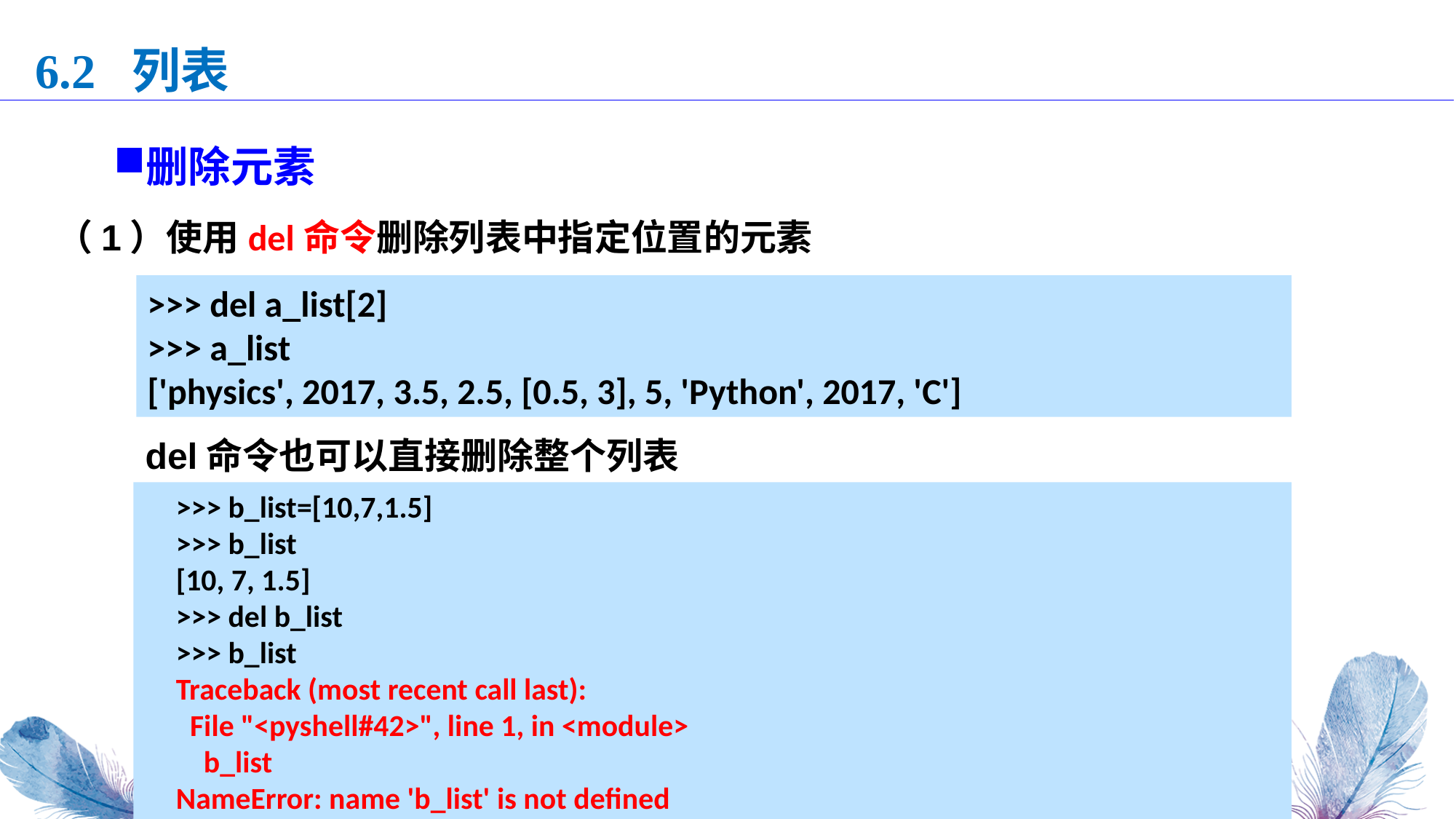

6.2  列表
删除元素
（1）使用del命令删除列表中指定位置的元素
>>> del a_list[2]
>>> a_list
['physics', 2017, 3.5, 2.5, [0.5, 3], 5, 'Python', 2017, 'C']
del命令也可以直接删除整个列表
>>> b_list=[10,7,1.5]
>>> b_list
[10, 7, 1.5]
>>> del b_list
>>> b_list
Traceback (most recent call last):
  File "<pyshell#42>", line 1, in <module>
    b_list
NameError: name 'b_list' is not defined